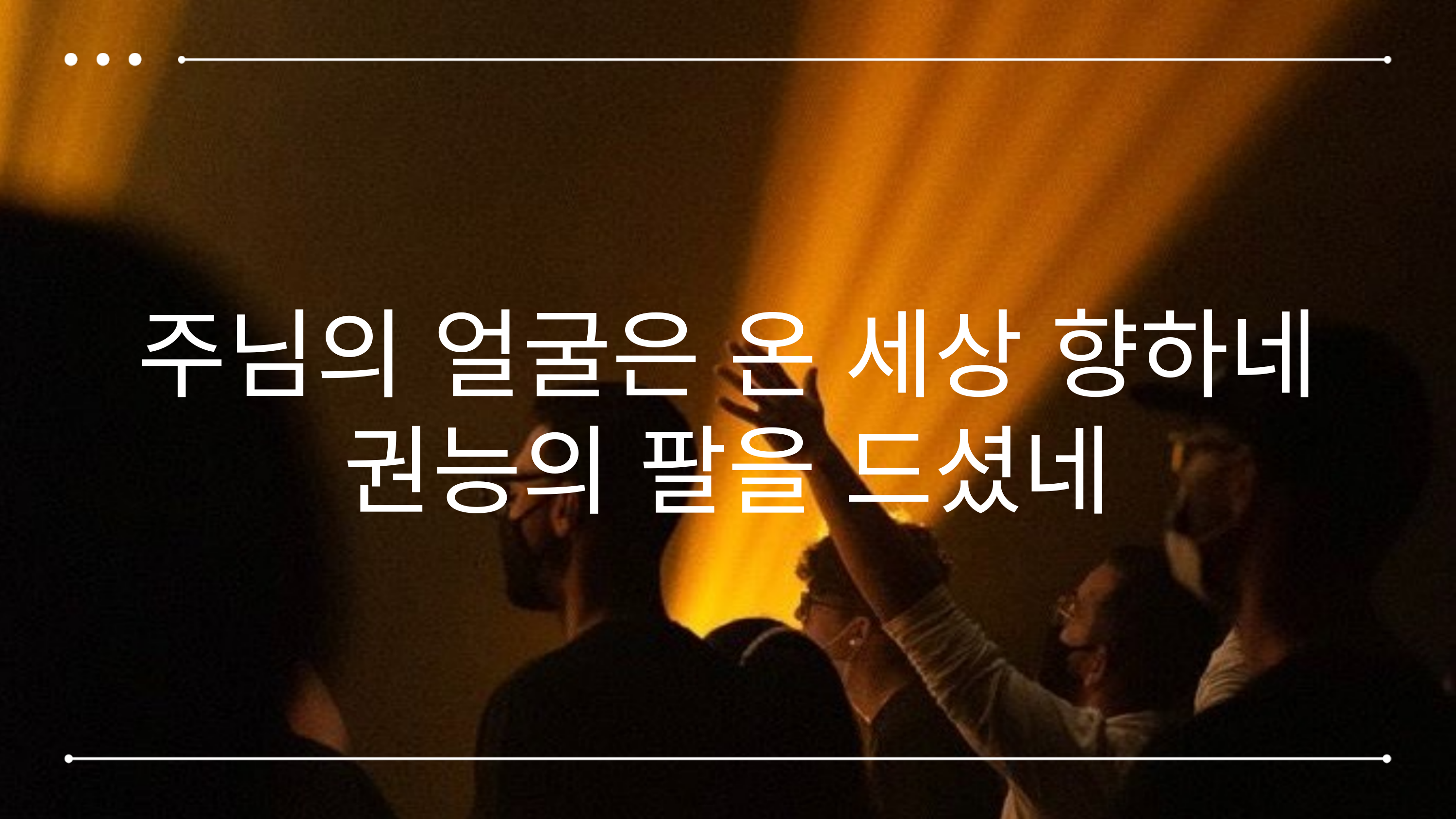

# 주님의 얼굴은 온 세상 향하네
권능의 팔을 드셨네